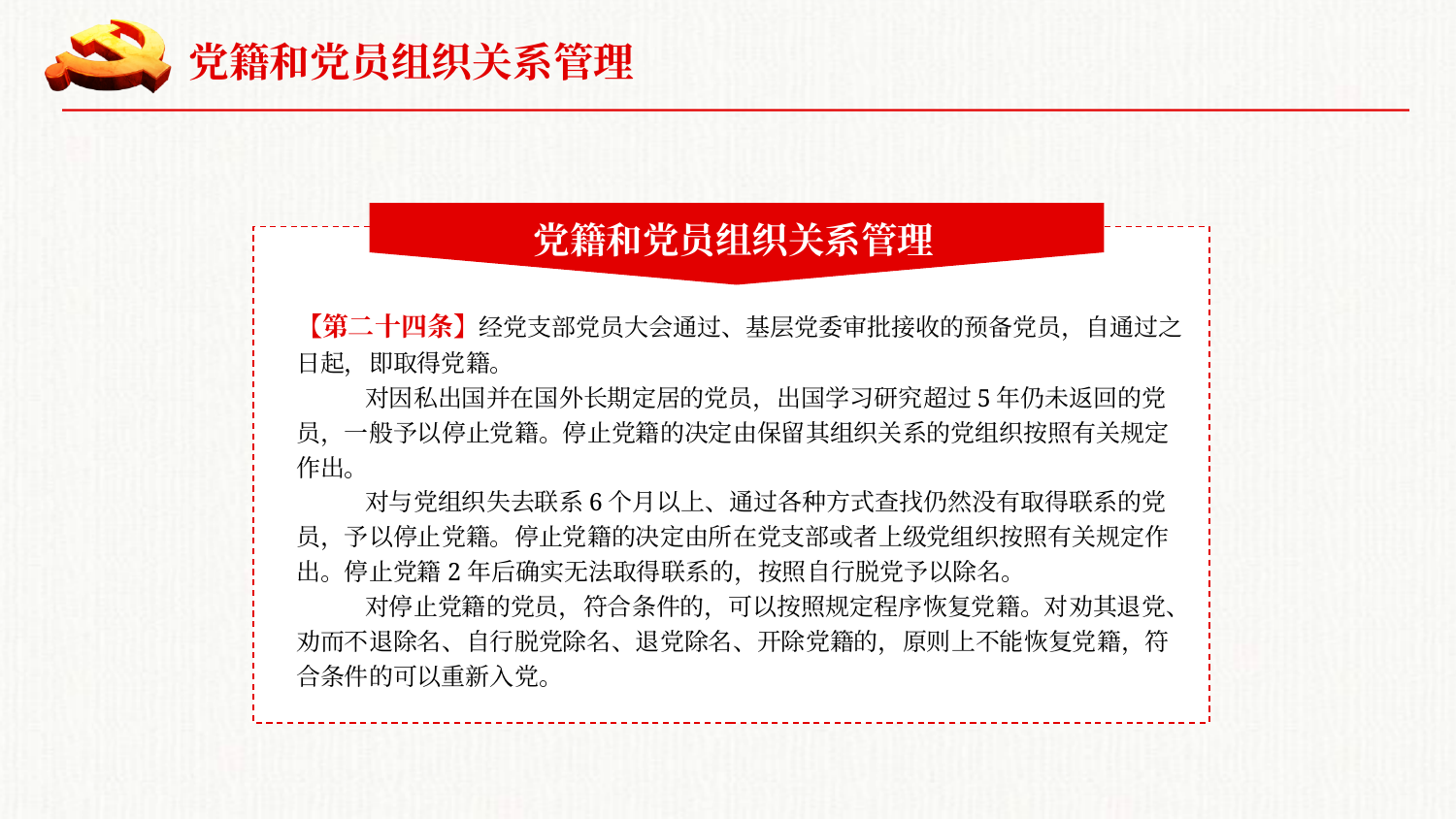

党籍和党员组织关系管理

党籍和党员组织关系管理

【第二十四条】经党支部党员大会通过、基层党委审批接收的预备党员，自通过之日起，即取得党籍。
          对因私出国并在国外长期定居的党员，出国学习研究超过5年仍未返回的党员，一般予以停止党籍。停止党籍的决定由保留其组织关系的党组织按照有关规定作出。
          对与党组织失去联系6个月以上、通过各种方式查找仍然没有取得联系的党员，予以停止党籍。停止党籍的决定由所在党支部或者上级党组织按照有关规定作出。停止党籍2年后确实无法取得联系的，按照自行脱党予以除名。
          对停止党籍的党员，符合条件的，可以按照规定程序恢复党籍。对劝其退党、劝而不退除名、自行脱党除名、退党除名、开除党籍的，原则上不能恢复党籍，符合条件的可以重新入党。